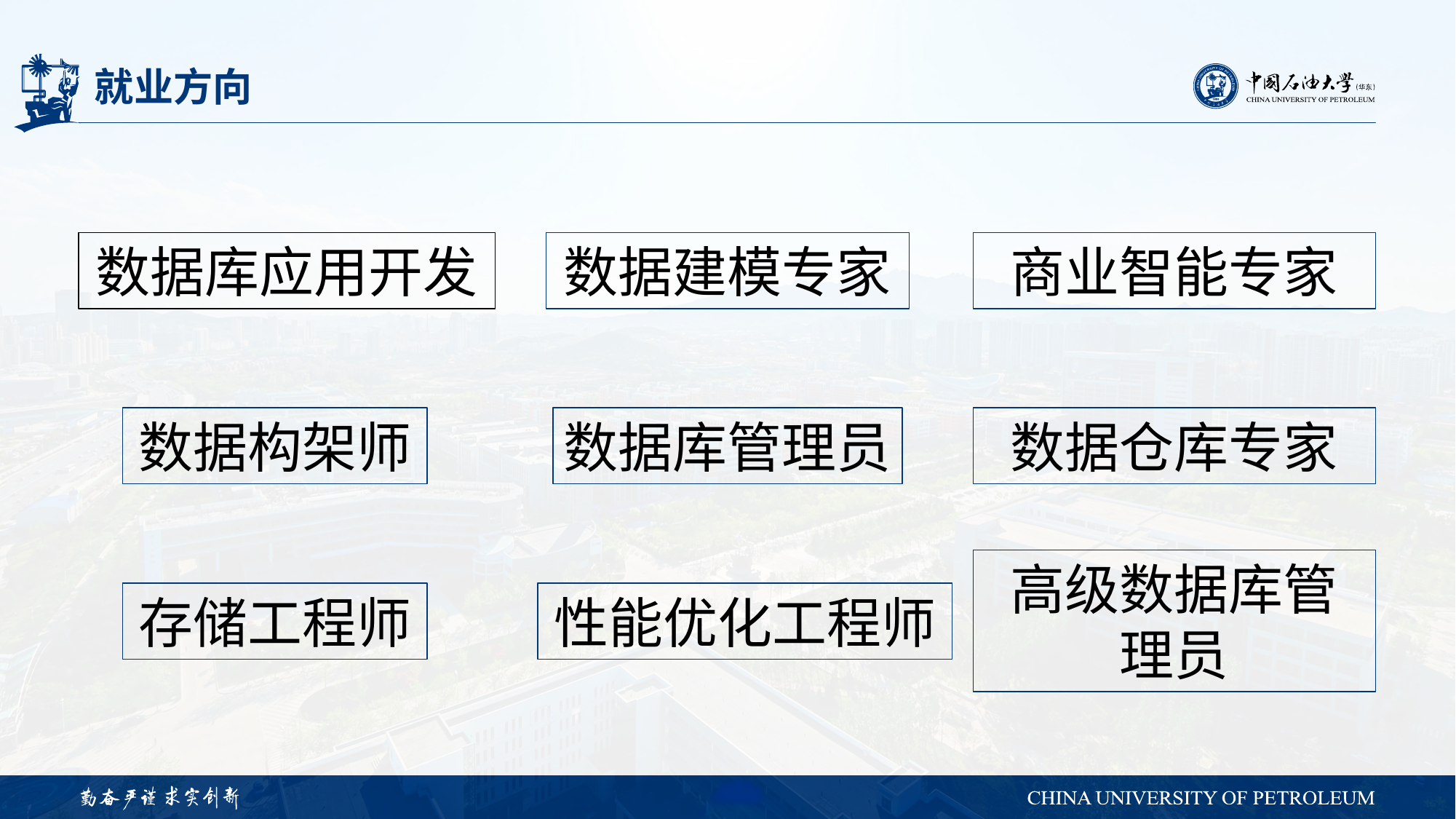

# 就业方向
数据库应用开发
数据建模专家
商业智能专家
数据构架师
数据库管理员
数据仓库专家
高级数据库管理员
存储工程师
性能优化工程师